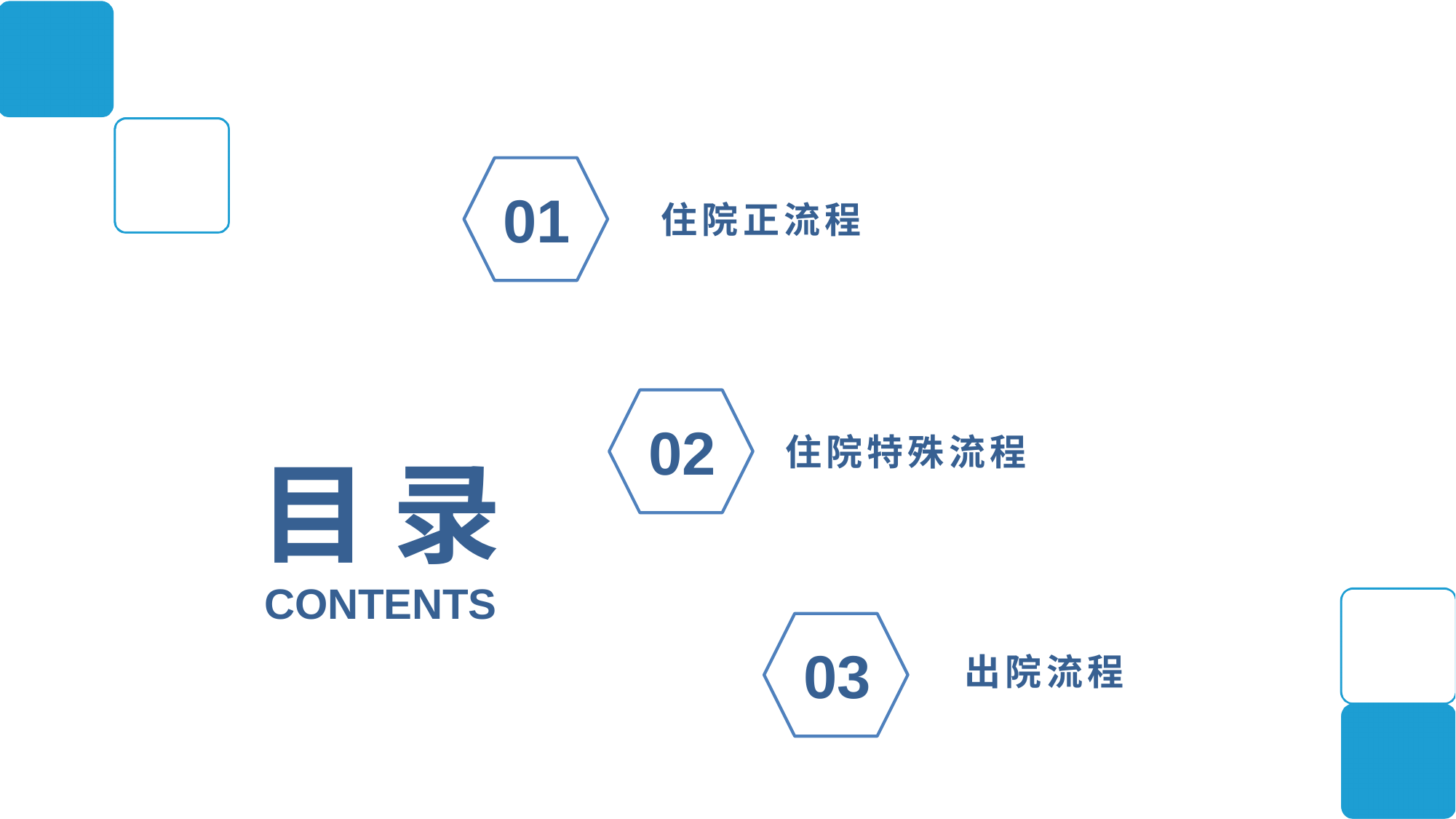

01
住院正流程
目 录
CONTENTS

02
住院特殊流程

03
出院流程